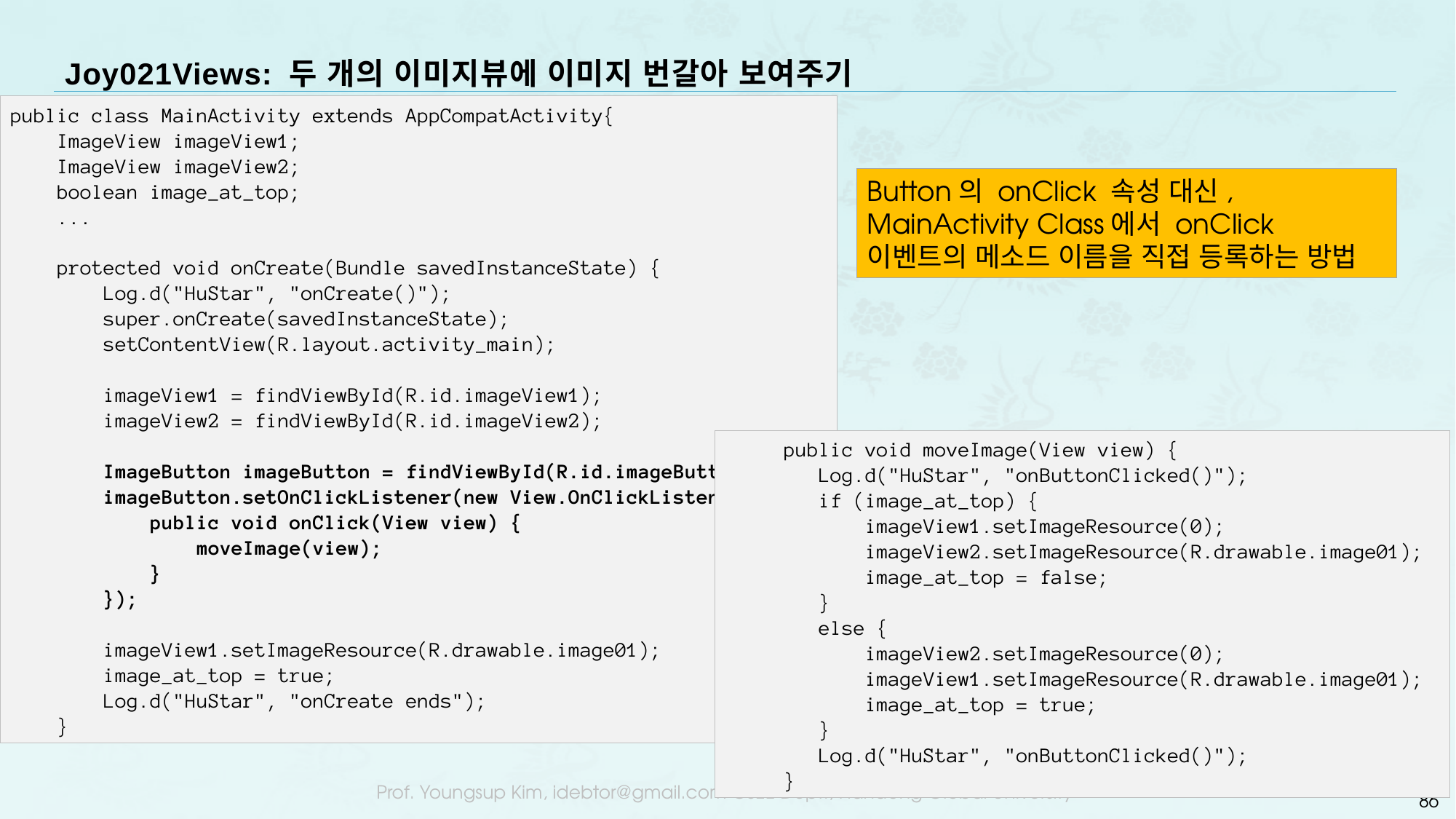

# Joy021Views: 두 개의 이미지뷰에 이미지 번갈아 보여주기
public class MainActivity extends AppCompatActivity{
    ImageView imageView1;
    ImageView imageView2;
    boolean image_at_top;
    ...

    protected void onCreate(Bundle savedInstanceState) {
        Log.d("HuStar", "onCreate()");
        super.onCreate(savedInstanceState);
        setContentView(R.layout.activity_main);

        imageView1 = findViewById(R.id.imageView1);
        imageView2 = findViewById(R.id.imageView2);

        ImageButton imageButton = findViewById(R.id.imageButton);
        imageButton.setOnClickListener(new View.OnClickListener() {
            public void onClick(View view) {
                moveImage(view);
            }
        });

        imageView1.setImageResource(R.drawable.image01);
        image_at_top = true;
        Log.d("HuStar", "onCreate ends");
    }

Button의 onClick 속성 대신,
MainActivity Class에서 onClick
이벤트의 메소드 이름을 직접 등록하는 방법
     public void moveImage(View view) {
        Log.d("HuStar", "onButtonClicked()");
        if (image_at_top) {
            imageView1.setImageResource(0);
            imageView2.setImageResource(R.drawable.image01);
            image_at_top = false;
        }
        else {
            imageView2.setImageResource(0);
            imageView1.setImageResource(R.drawable.image01);
            image_at_top = true;
        }
        Log.d("HuStar", "onButtonClicked()");
     }
86